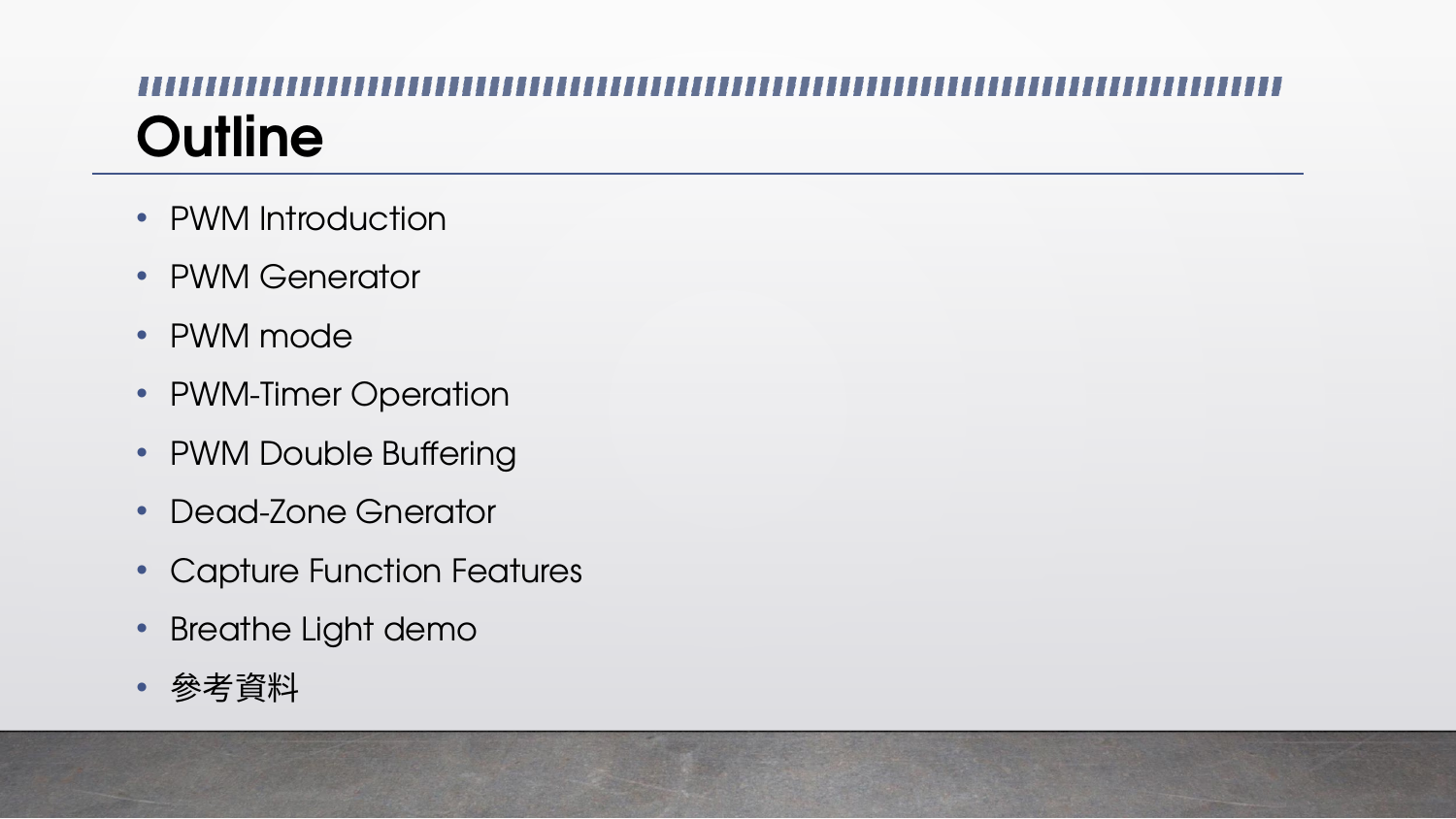

# Outline
PWM Introduction
PWM Generator
PWM mode
PWM-Timer Operation
PWM Double Buffering
Dead-Zone Gnerator
Capture Function Features
Breathe Light demo
參考資料